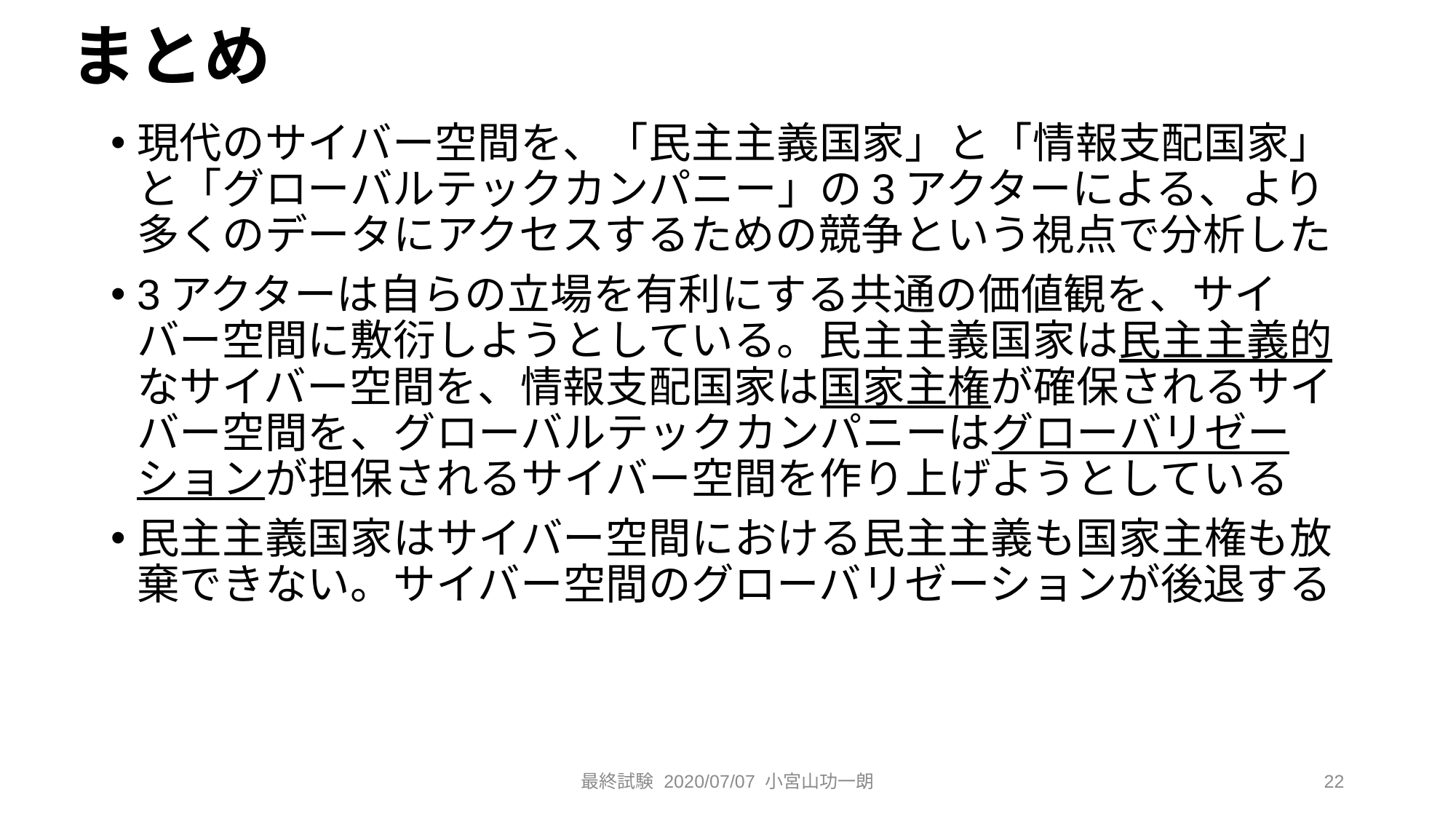

# まとめ
現代のサイバー空間を、「民主主義国家」と「情報支配国家」と「グローバルテックカンパニー」の3アクターによる、より多くのデータにアクセスするための競争という視点で分析した
3アクターは自らの立場を有利にする共通の価値観を、サイバー空間に敷衍しようとしている。民主主義国家は民主主義的なサイバー空間を、情報支配国家は国家主権が確保されるサイバー空間を、グローバルテックカンパニーはグローバリゼーションが担保されるサイバー空間を作り上げようとしている
民主主義国家はサイバー空間における民主主義も国家主権も放棄できない。サイバー空間のグローバリゼーションが後退する
最終試験 2020/07/07 小宮山功一朗
22